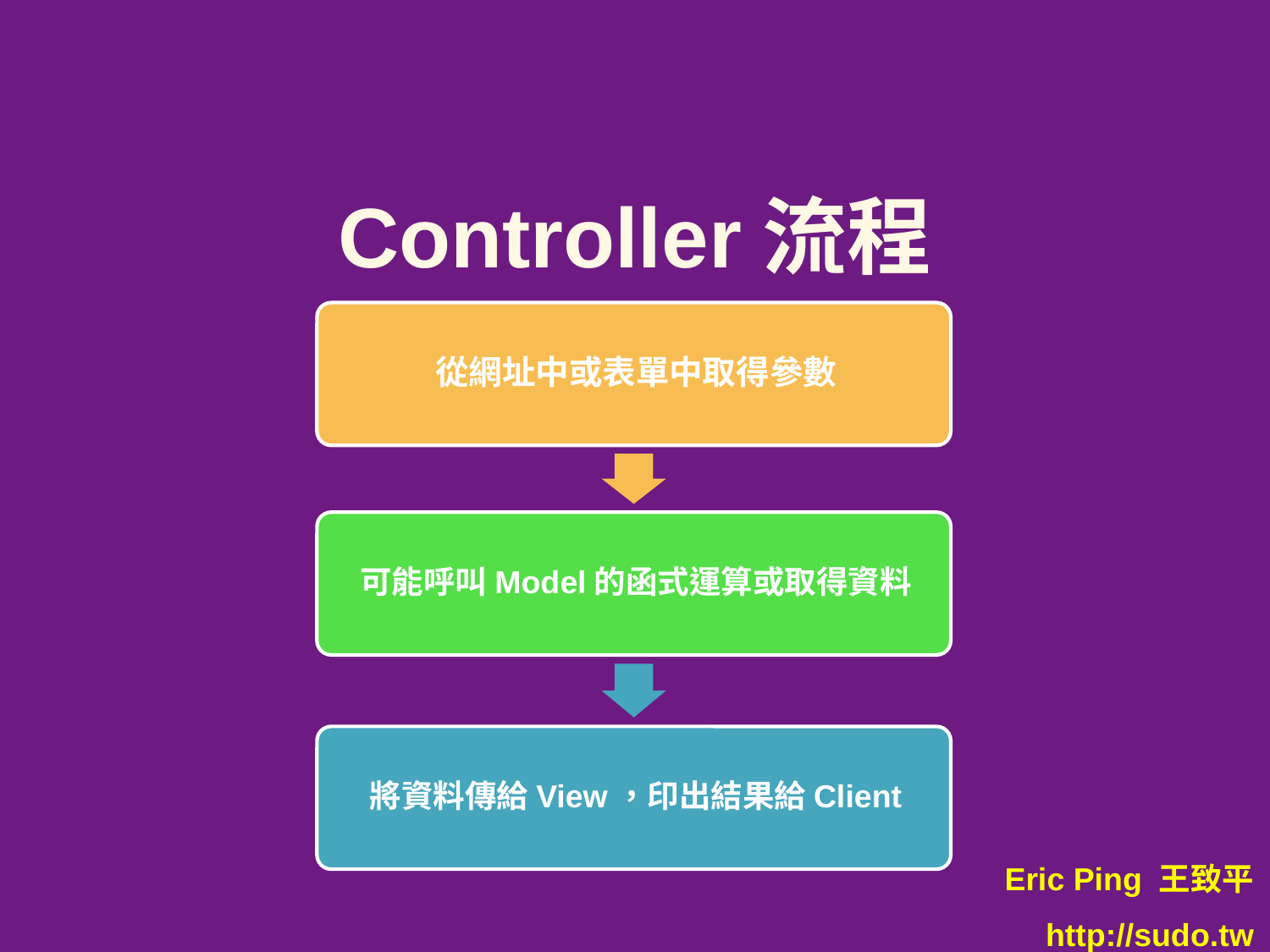

# Controller流程
從網址中或表單中取得參數

可能呼叫Model的函式運算或取得資料

將資料傳給View，印出結果給Client